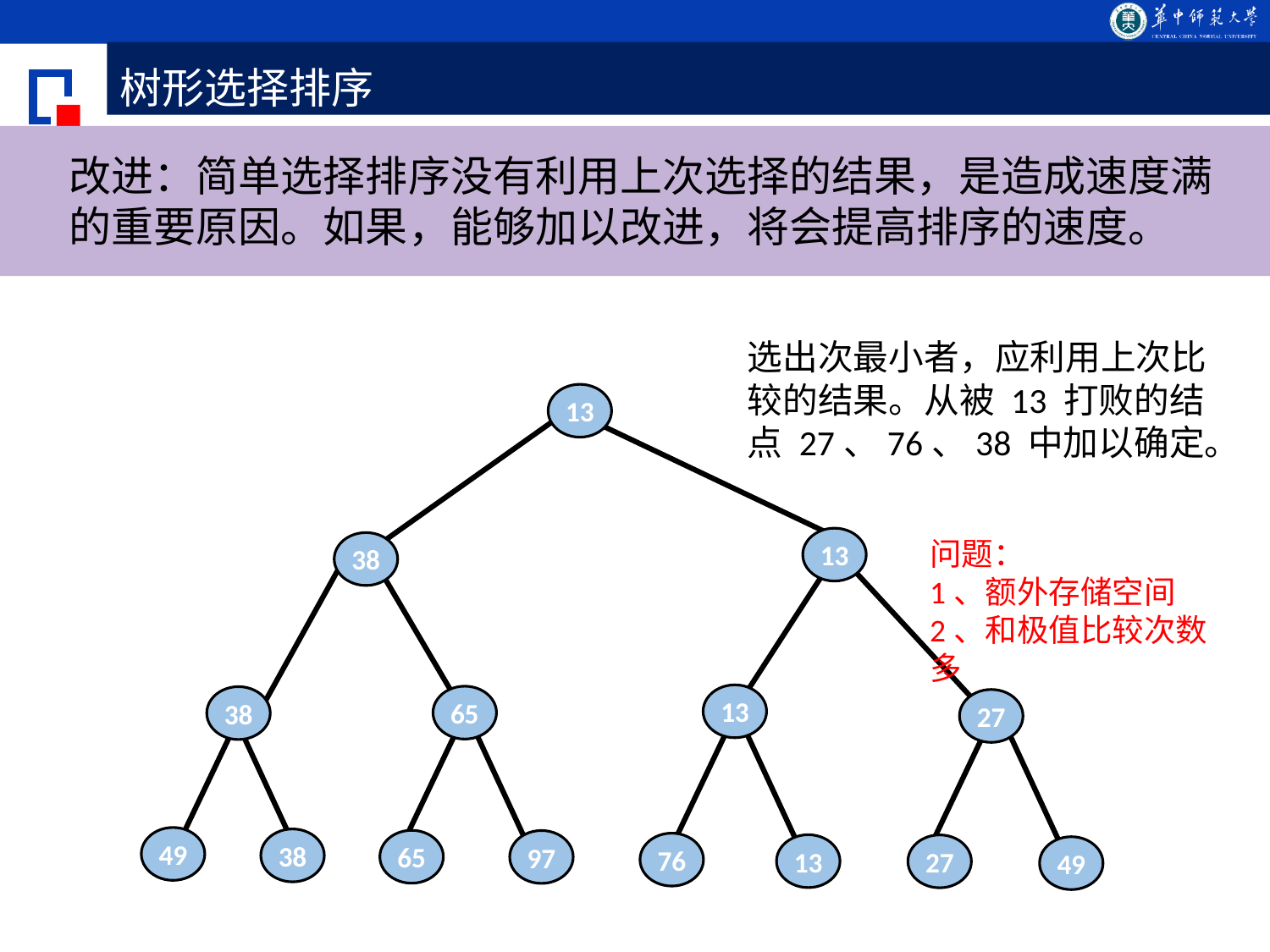

树形选择排序

改进：简单选择排序没有利用上次选择的结果，是造成速度满的重要原因。如果，能够加以改进，将会提高排序的速度。

选出次最小者，应利用上次比
较的结果。从被 13 打败的结
点 27、76、38 中加以确定。
13

13
问题：
1、额外存储空间
2、和极值比较次数多

38

13
65
38
27

49
38
65
97
76
13
27
49